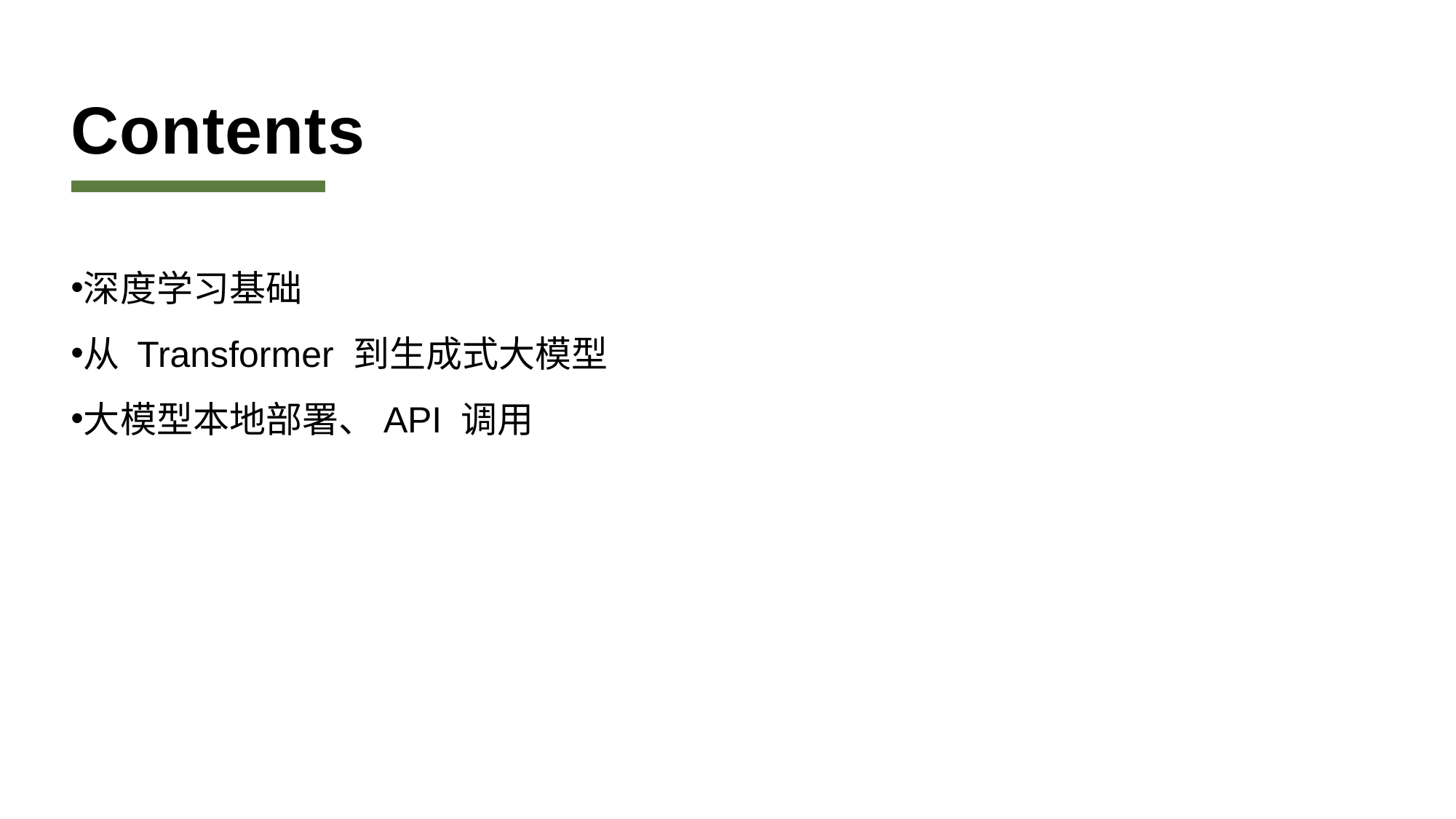

# Contents
深度学习基础
从 Transformer 到生成式大模型
大模型本地部署、API 调用